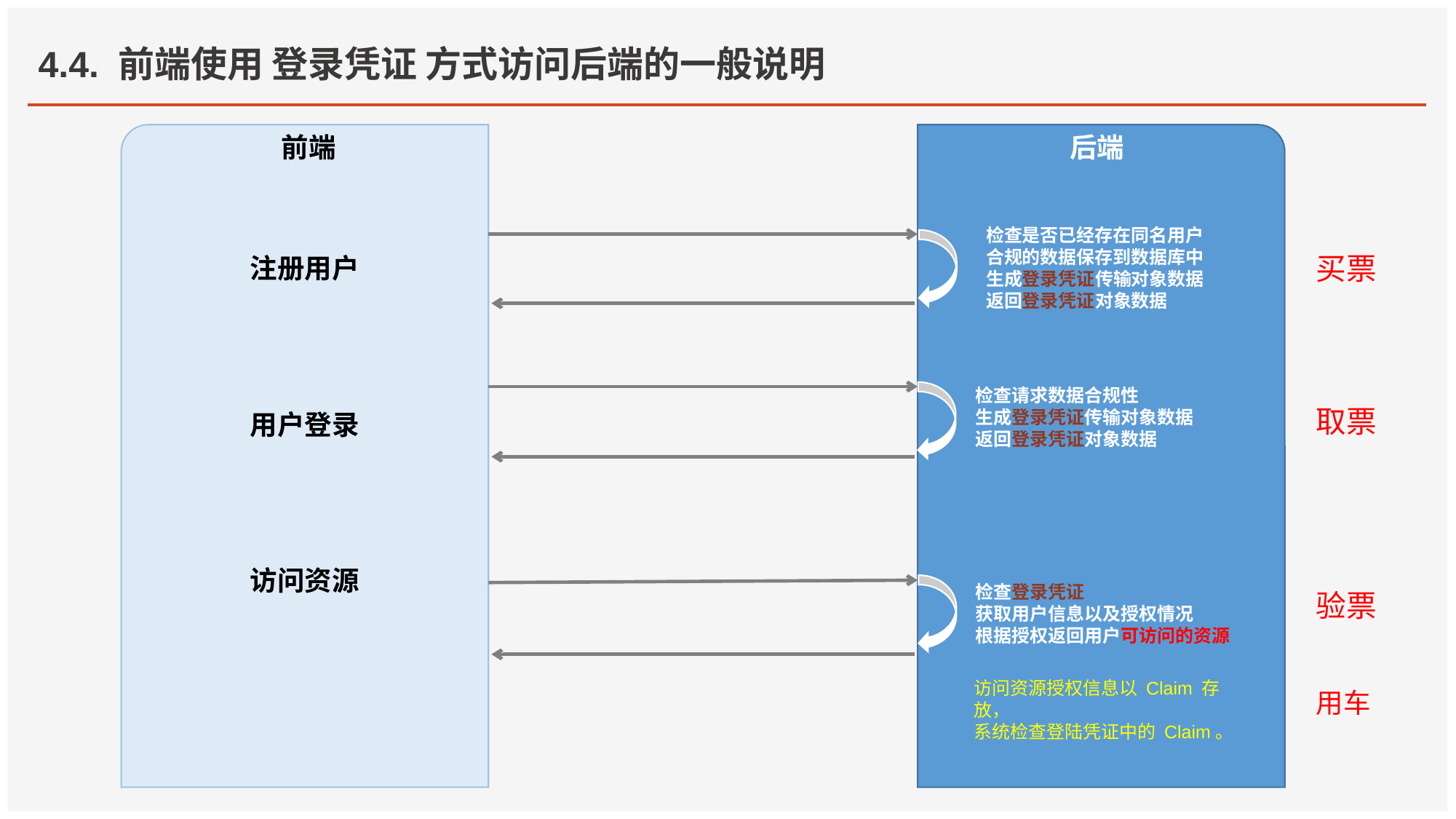

# 4.4. 前端使用 登录凭证 方式访问后端的一般说明
前端
后端
检查是否已经存在同名用户
合规的数据保存到数据库中
生成登录凭证传输对象数据
返回登录凭证对象数据

买票
注册用户
检查请求数据合规性
生成登录凭证传输对象数据
返回登录凭证对象数据

取票
用户登录
访问资源

检查登录凭证
获取用户信息以及授权情况
根据授权返回用户可访问的资源
验票

访问资源授权信息以 Claim 存放，
系统检查登陆凭证中的 Claim。
用车